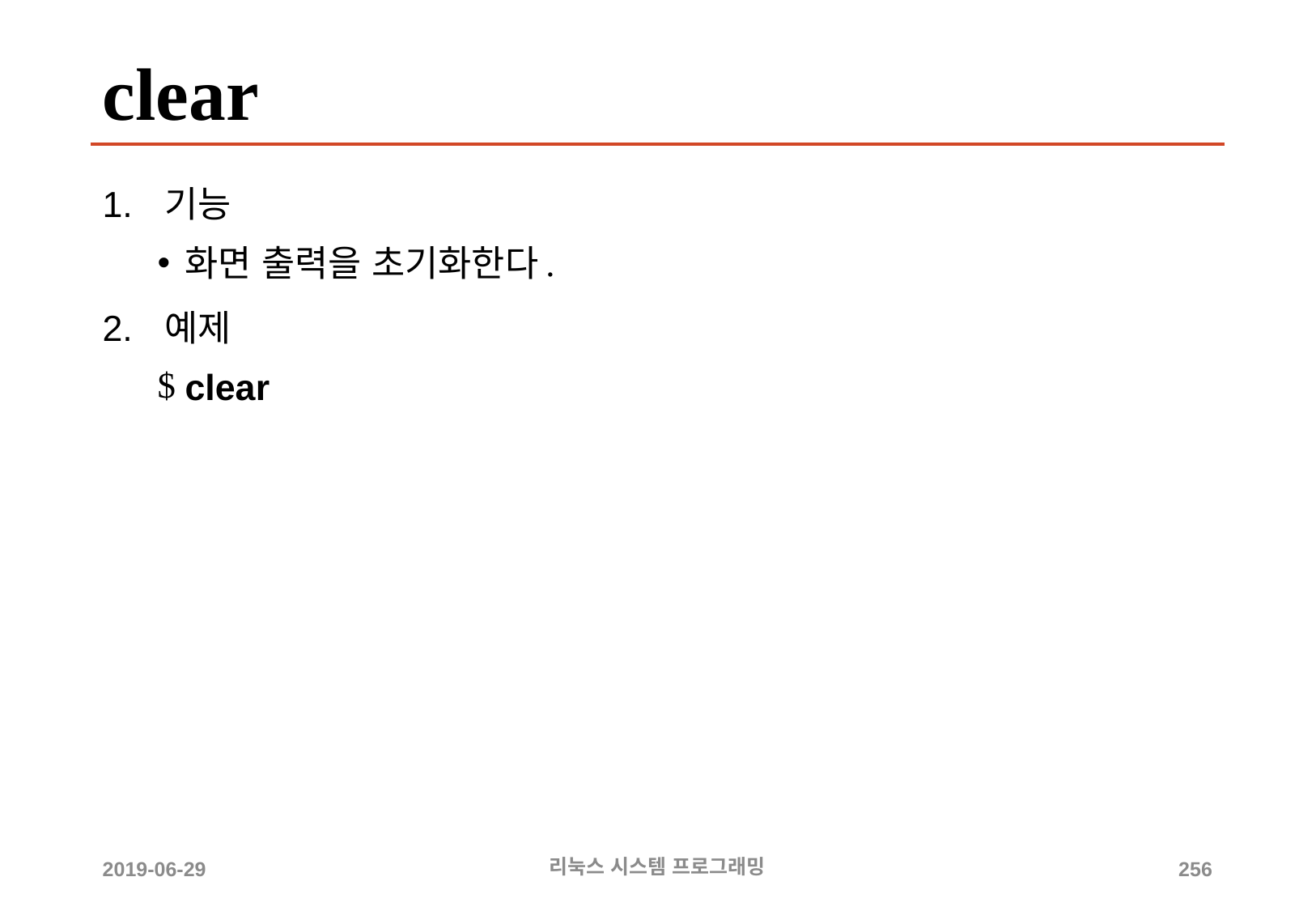

# clear
기능
화면 출력을 초기화한다.
예제
clear

2019-06-29
리눅스 시스템 프로그래밍
256